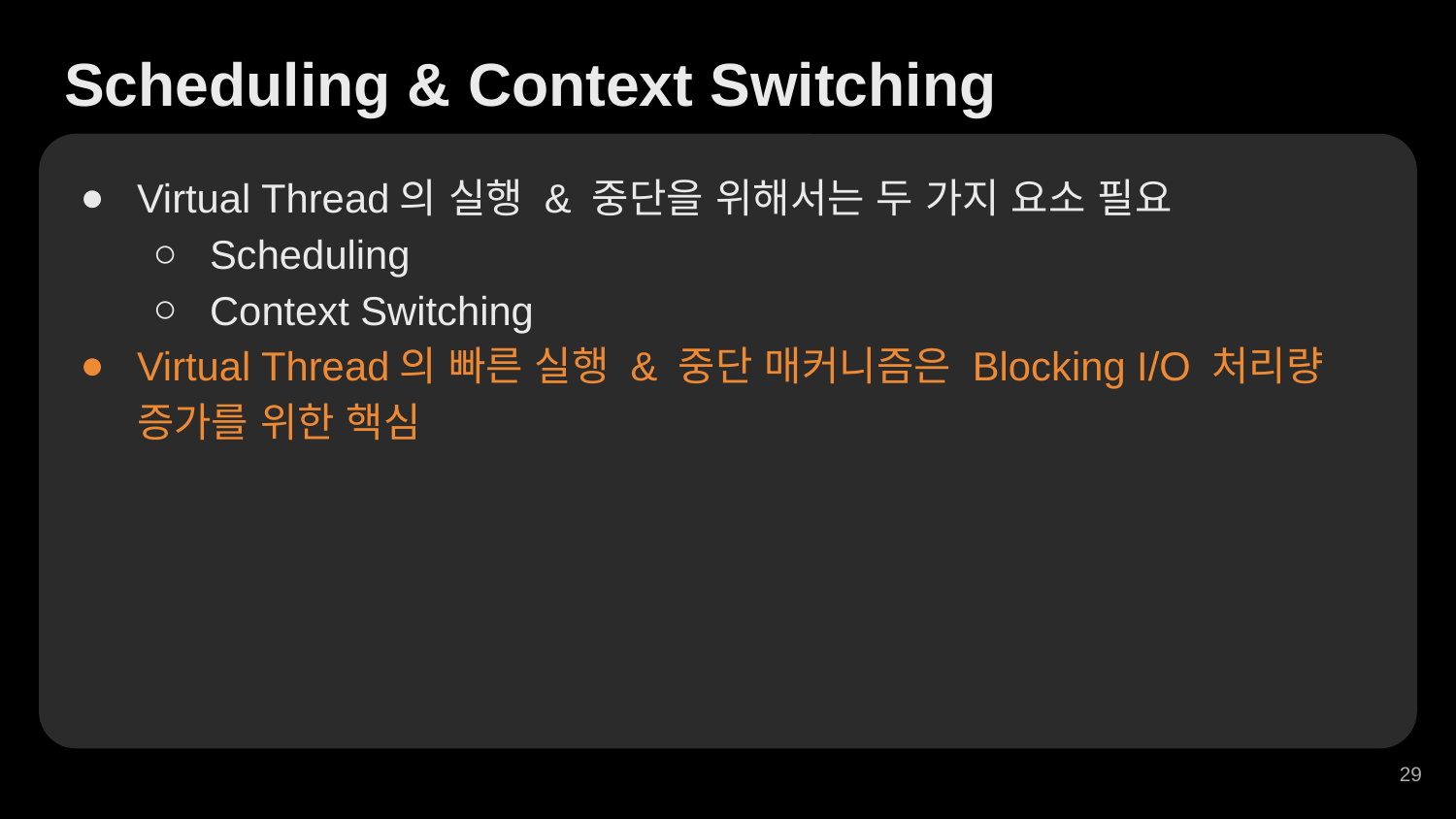

Scheduling & Context Switching

Virtual Thread의 실행 & 중단을 위해서는 두 가지 요소 필요
Scheduling
Context Switching
Virtual Thread의 빠른 실행 & 중단 매커니즘은 Blocking I/O 처리량 증가를 위한 핵심

29